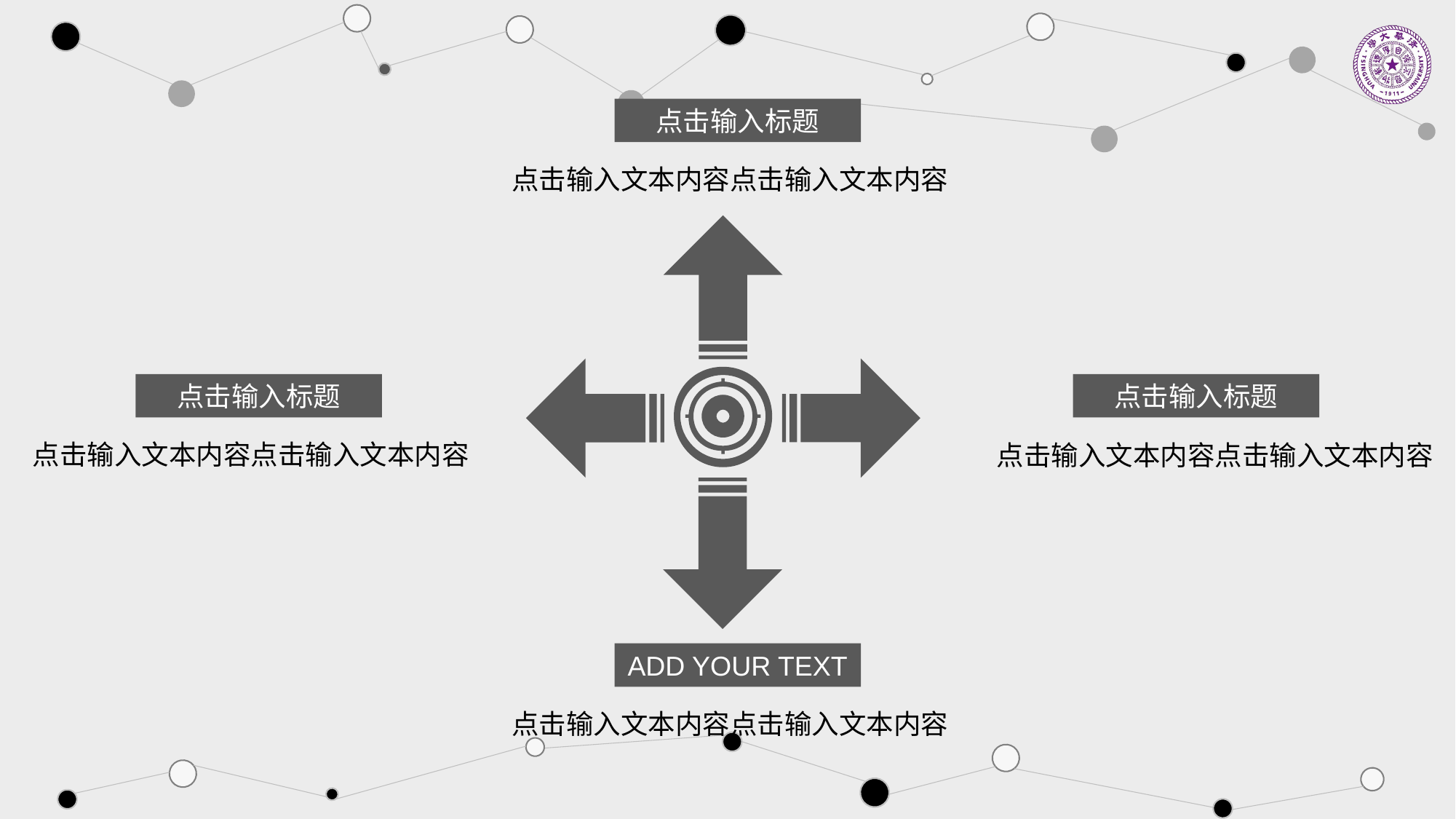

点击输入标题

点击输入文本内容点击输入文本内容

点击输入标题
点击输入标题
点击输入文本内容点击输入文本内容
点击输入文本内容点击输入文本内容

ADD YOUR TEXT
点击输入文本内容点击输入文本内容